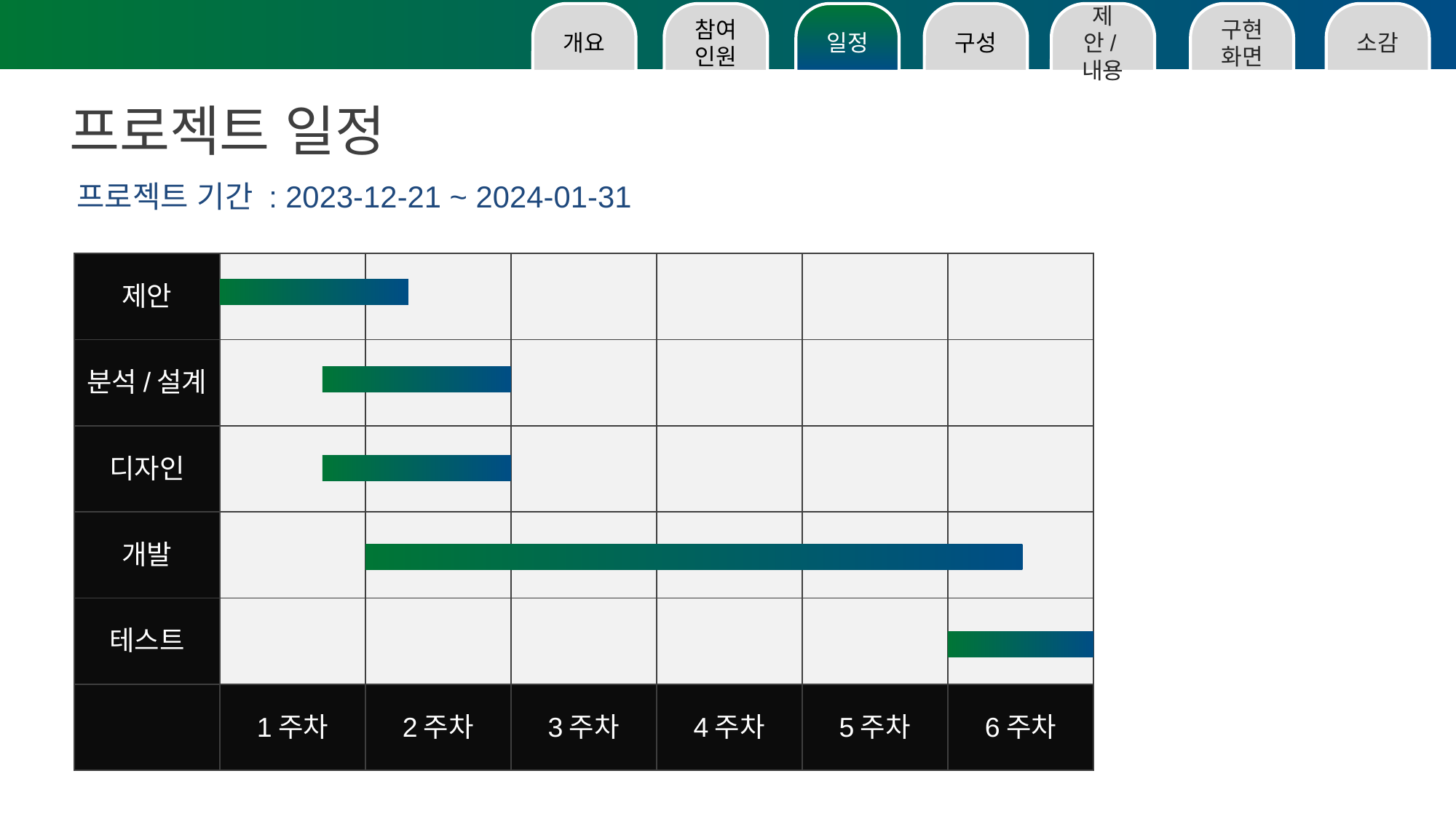

소감
구현화면
제안/내용
구성
일정
참여인원
개요

프로젝트 일정
프로젝트 기간 : 2023-12-21 ~ 2024-01-31
| 제안 |  |  |  |  |  |  |
| --- | --- | --- | --- | --- | --- | --- |
| 분석/설계 |  |  |  |  |  |  |
| 디자인 |  |  |  |  |  |  |
| 개발 |  |  |  |  |  |  |
| 테스트 |  |  |  |  |  |  |
|  | 1주차 | 2주차 | 3주차 | 4주차 | 5주차 | 6주차 |